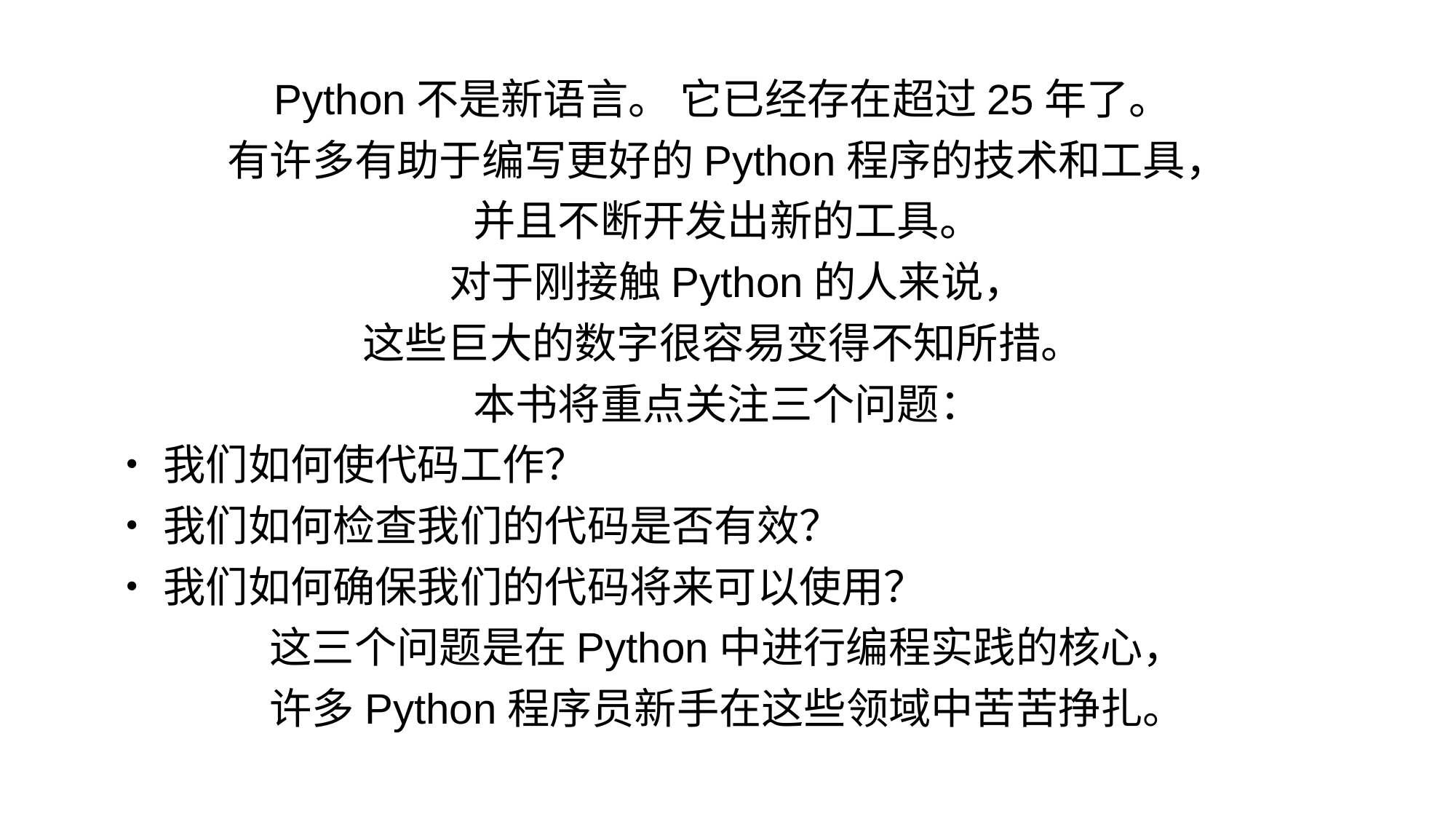

Python不是新语言。 它已经存在超过25年了。
有许多有助于编写更好的Python程序的技术和工具，
并且不断开发出新的工具。
 对于刚接触Python的人来说，
这些巨大的数字很容易变得不知所措。
本书将重点关注三个问题：
•我们如何使代码工作？
•我们如何检查我们的代码是否有效？
•我们如何确保我们的代码将来可以使用？
这三个问题是在Python中进行编程实践的核心，
许多Python程序员新手在这些领域中苦苦挣扎。